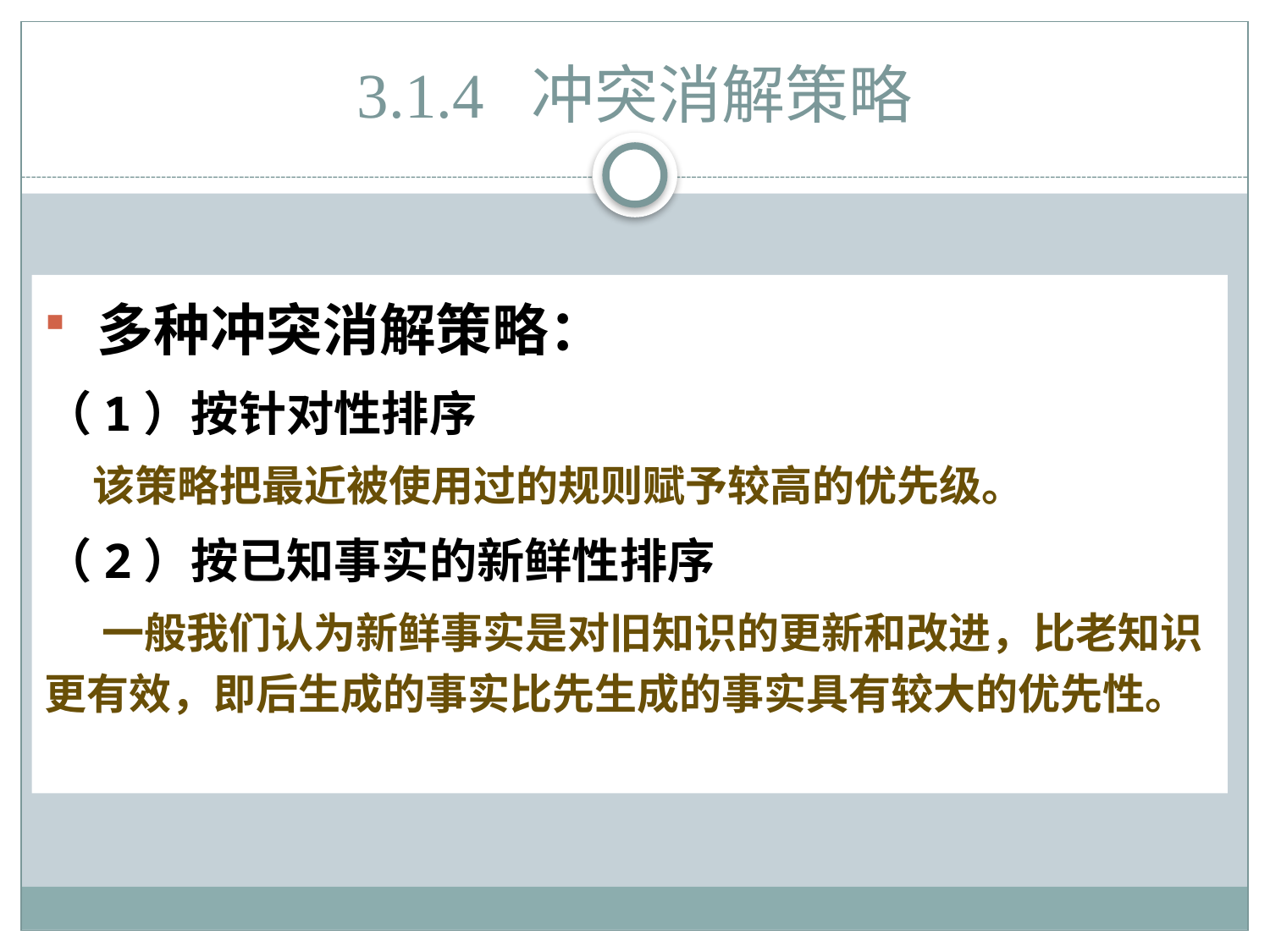

# 3.1.4  冲突消解策略
34
多种冲突消解策略：
（1）按针对性排序
    该策略把最近被使用过的规则赋予较高的优先级。
（2）按已知事实的新鲜性排序
     一般我们认为新鲜事实是对旧知识的更新和改进，比老知识更有效，即后生成的事实比先生成的事实具有较大的优先性。